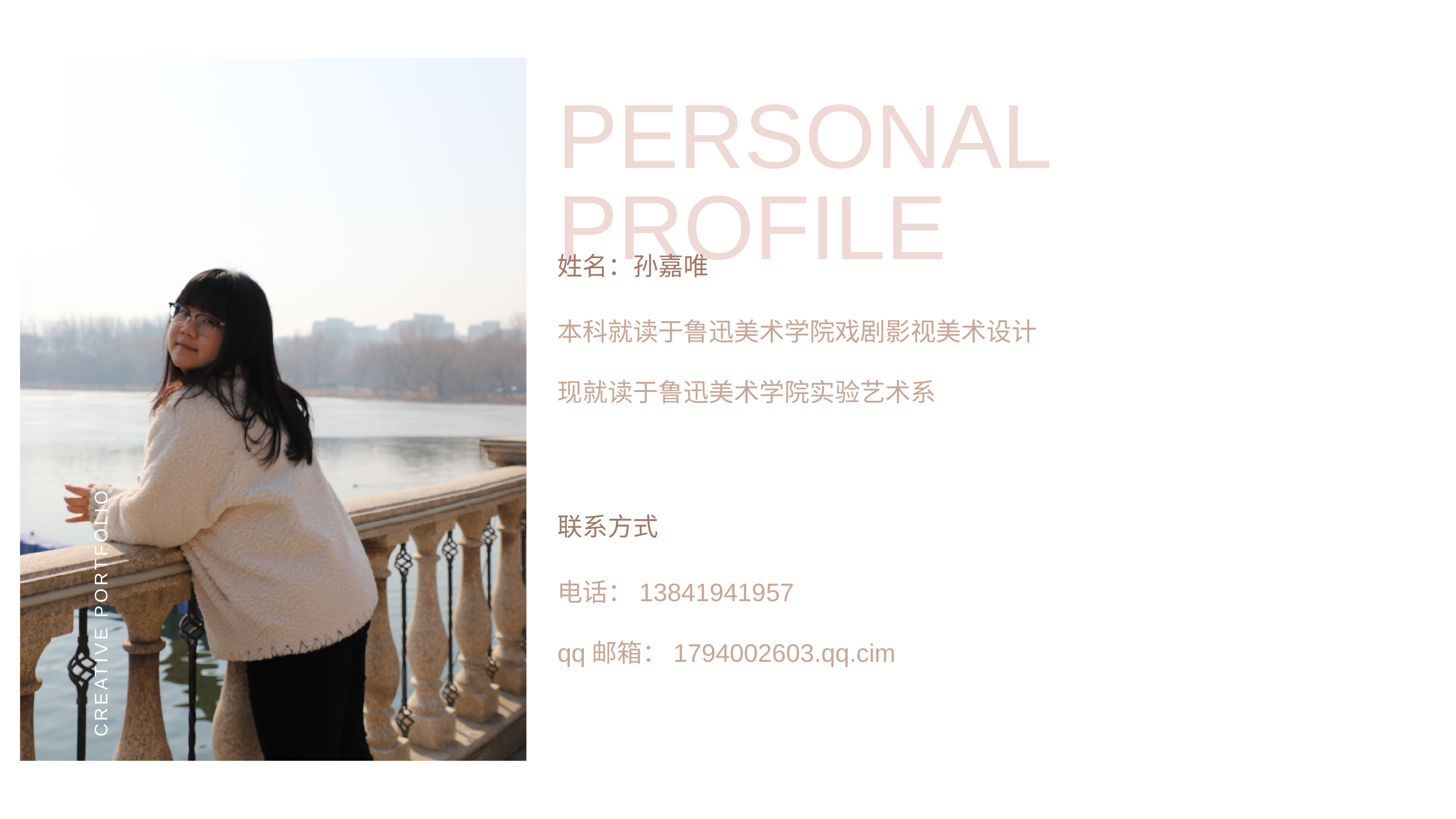

PERSONAL PROFILE
姓名：孙嘉唯
本科就读于鲁迅美术学院戏剧影视美术设计

现就读于鲁迅美术学院实验艺术系
联系方式
电话：13841941957

qq邮箱：1794002603.qq.cim
CREATIVE PORTFOLIO